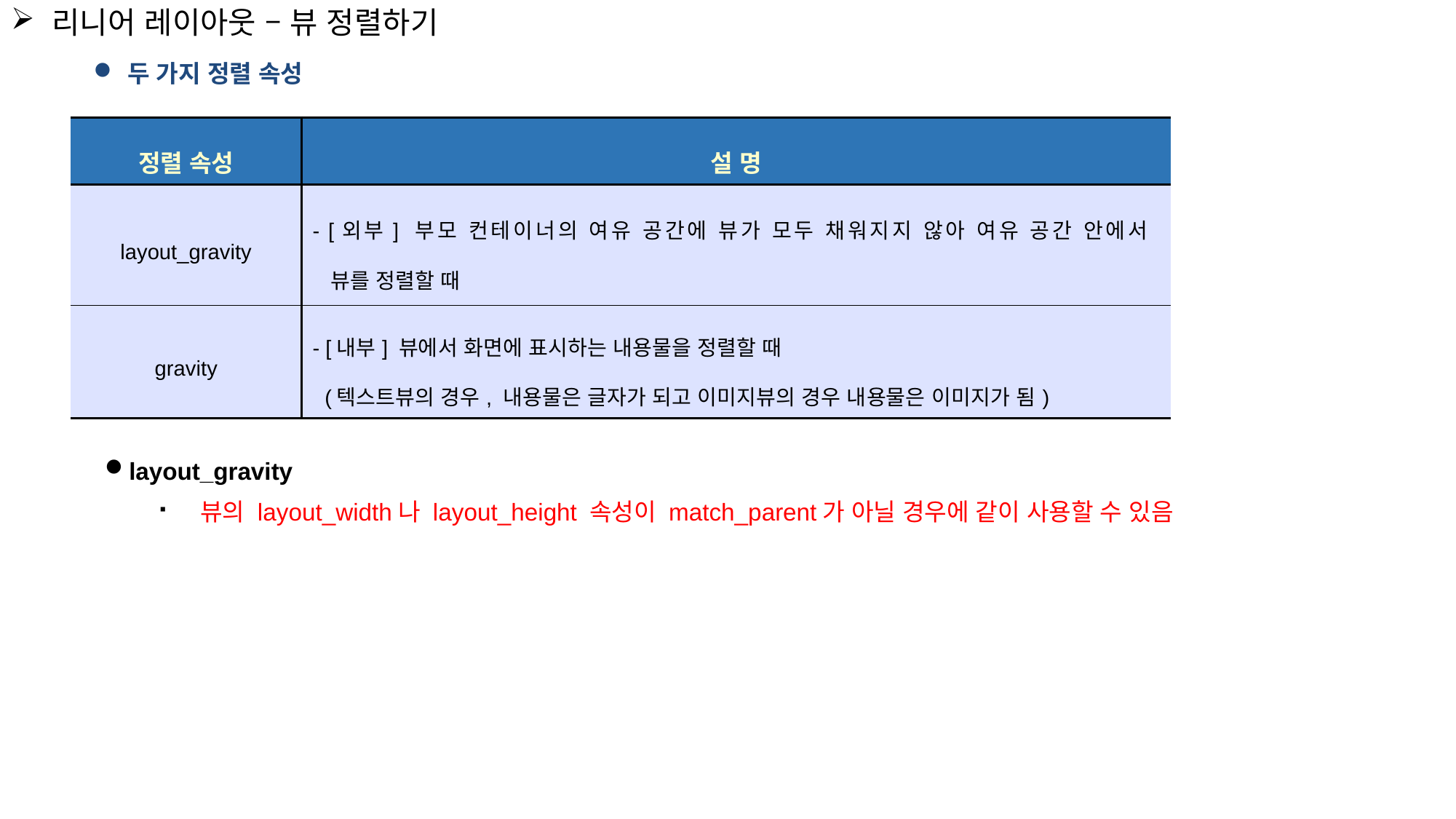

# 리니어 레이아웃 – 뷰 정렬하기

두 가지 정렬 속성

| 정렬 속성 | 설 명 |
| --- | --- |
| layout\_gravity | - [외부] 부모 컨테이너의 여유 공간에 뷰가 모두 채워지지 않아 여유 공간 안에서 뷰를 정렬할 때 |
| gravity | - [내부] 뷰에서 화면에 표시하는 내용물을 정렬할 때 (텍스트뷰의 경우, 내용물은 글자가 되고 이미지뷰의 경우 내용물은 이미지가 됨) |
layout_gravity
 뷰의 layout_width나 layout_height 속성이 match_parent가 아닐 경우에 같이 사용할 수 있음